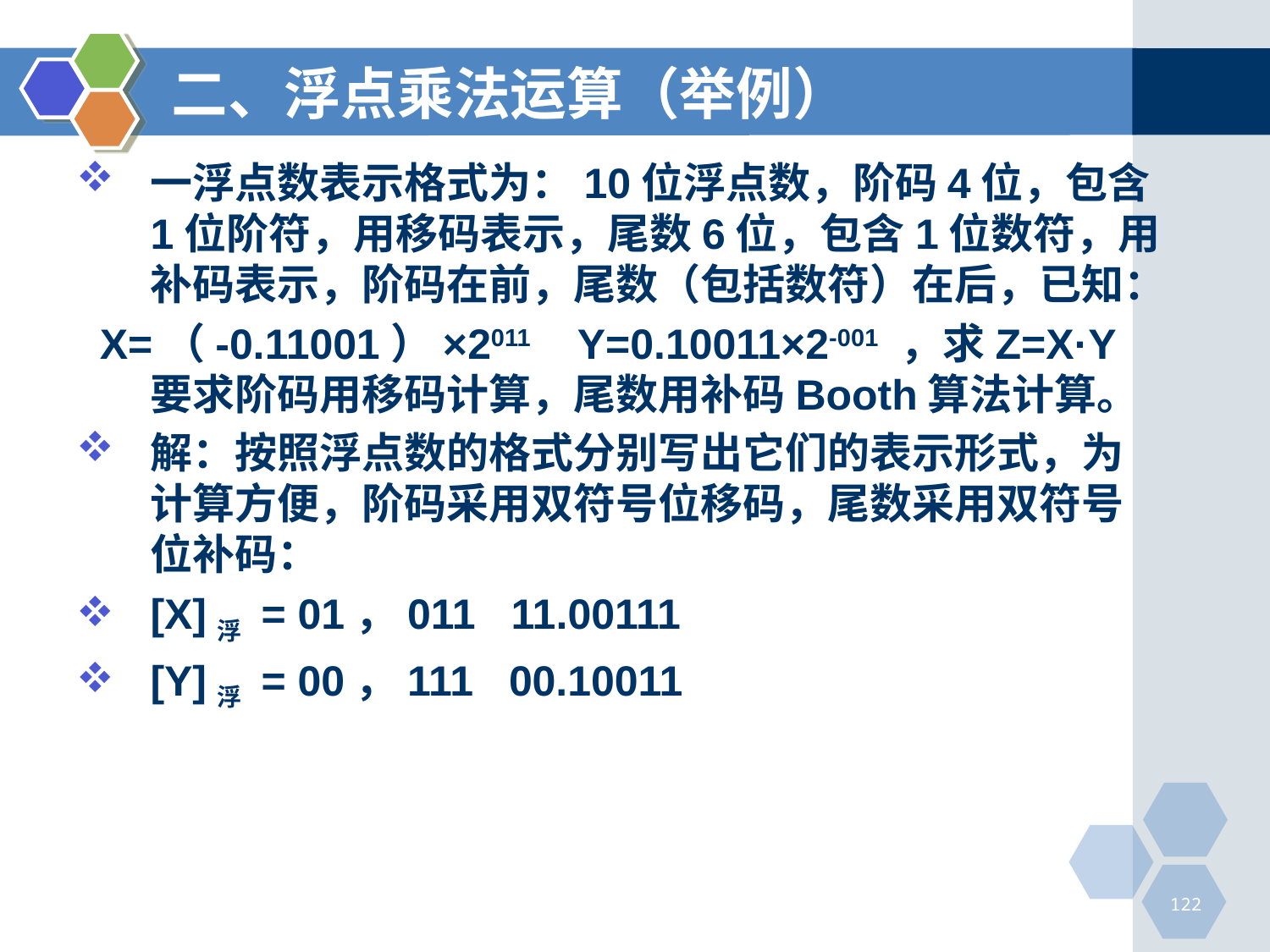

# 二、浮点乘法运算（举例）
一浮点数表示格式为：10位浮点数，阶码4位，包含1位阶符，用移码表示，尾数6位，包含1位数符，用补码表示，阶码在前，尾数（包括数符）在后，已知：
  X=（-0.11001）×2011    Y=0.10011×2-001 ，求Z=X·Y要求阶码用移码计算，尾数用补码Booth算法计算。
解：按照浮点数的格式分别写出它们的表示形式，为计算方便，阶码采用双符号位移码，尾数采用双符号位补码：
[X]浮 = 01，011   11.00111
[Y]浮 = 00，111   00.10011
122